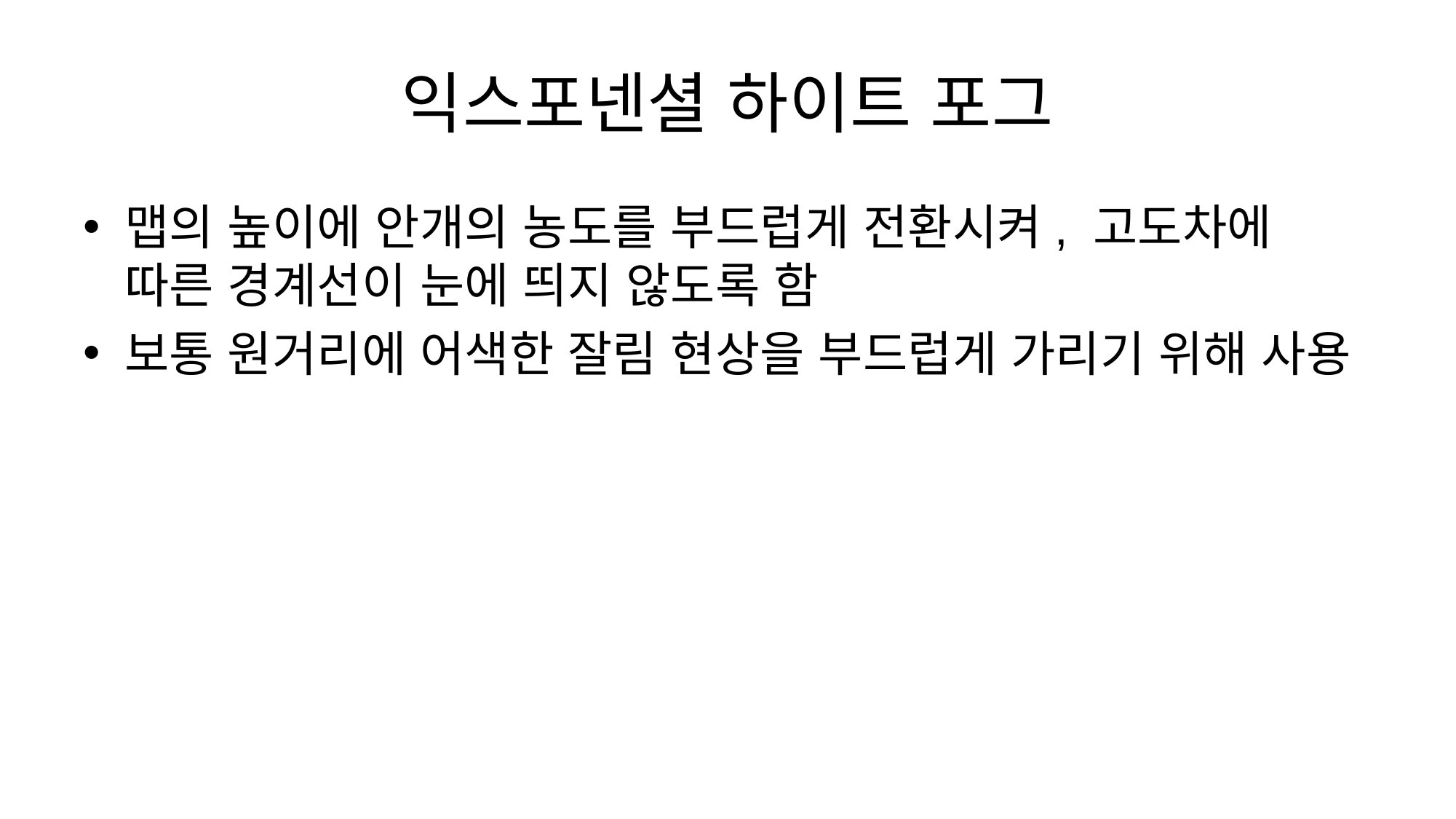

# 익스포넨셜 하이트 포그
맵의 높이에 안개의 농도를 부드럽게 전환시켜, 고도차에 따른 경계선이 눈에 띄지 않도록 함
보통 원거리에 어색한 잘림 현상을 부드럽게 가리기 위해 사용